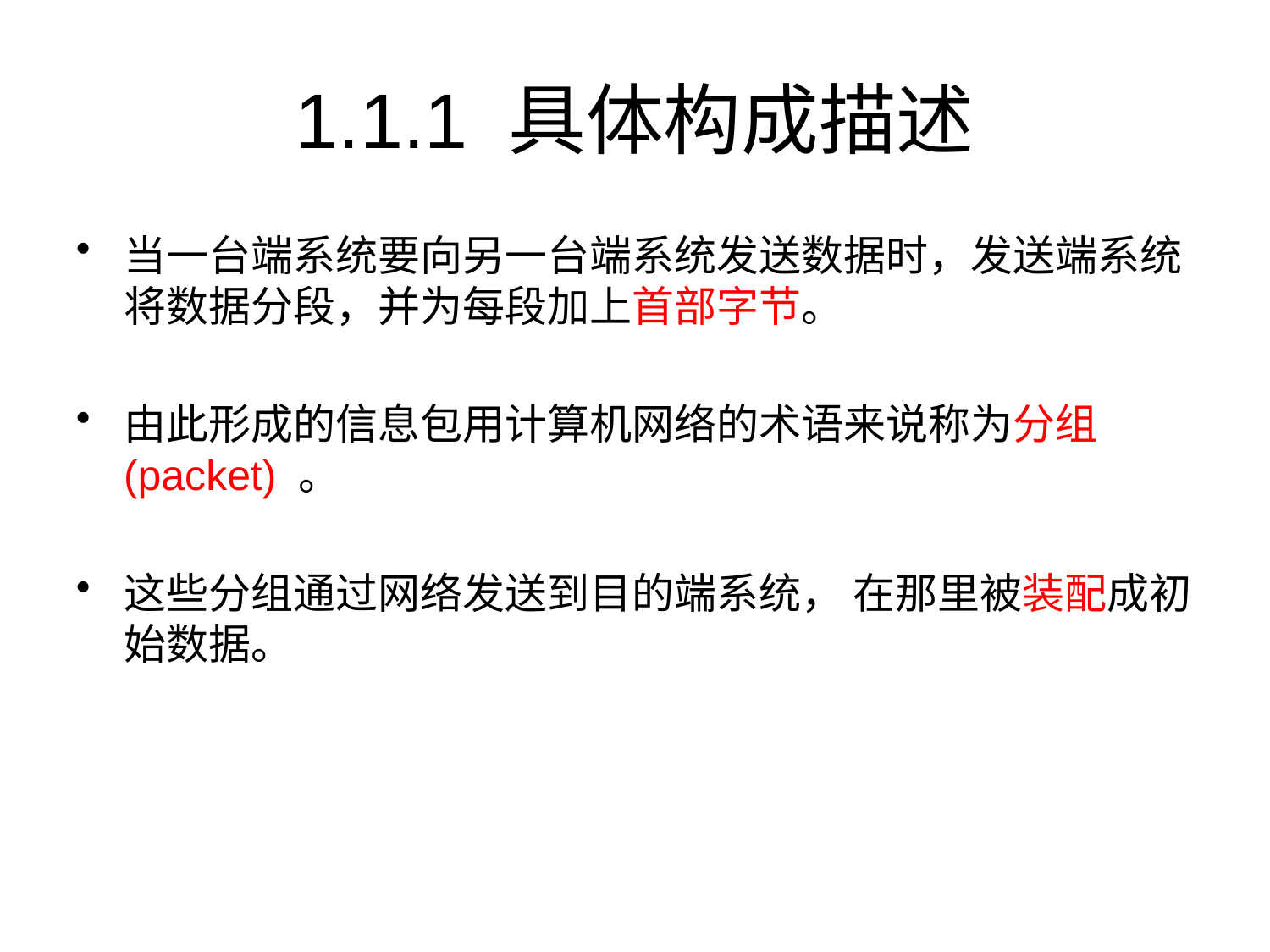

# 1.1.1 具体构成描述
当一台端系统要向另一台端系统发送数据时，发送端系统将数据分段，并为每段加上首部字节。

由此形成的信息包用计算机网络的术语来说称为分组(packet) 。

这些分组通过网络发送到目的端系统， 在那里被装配成初始数据。